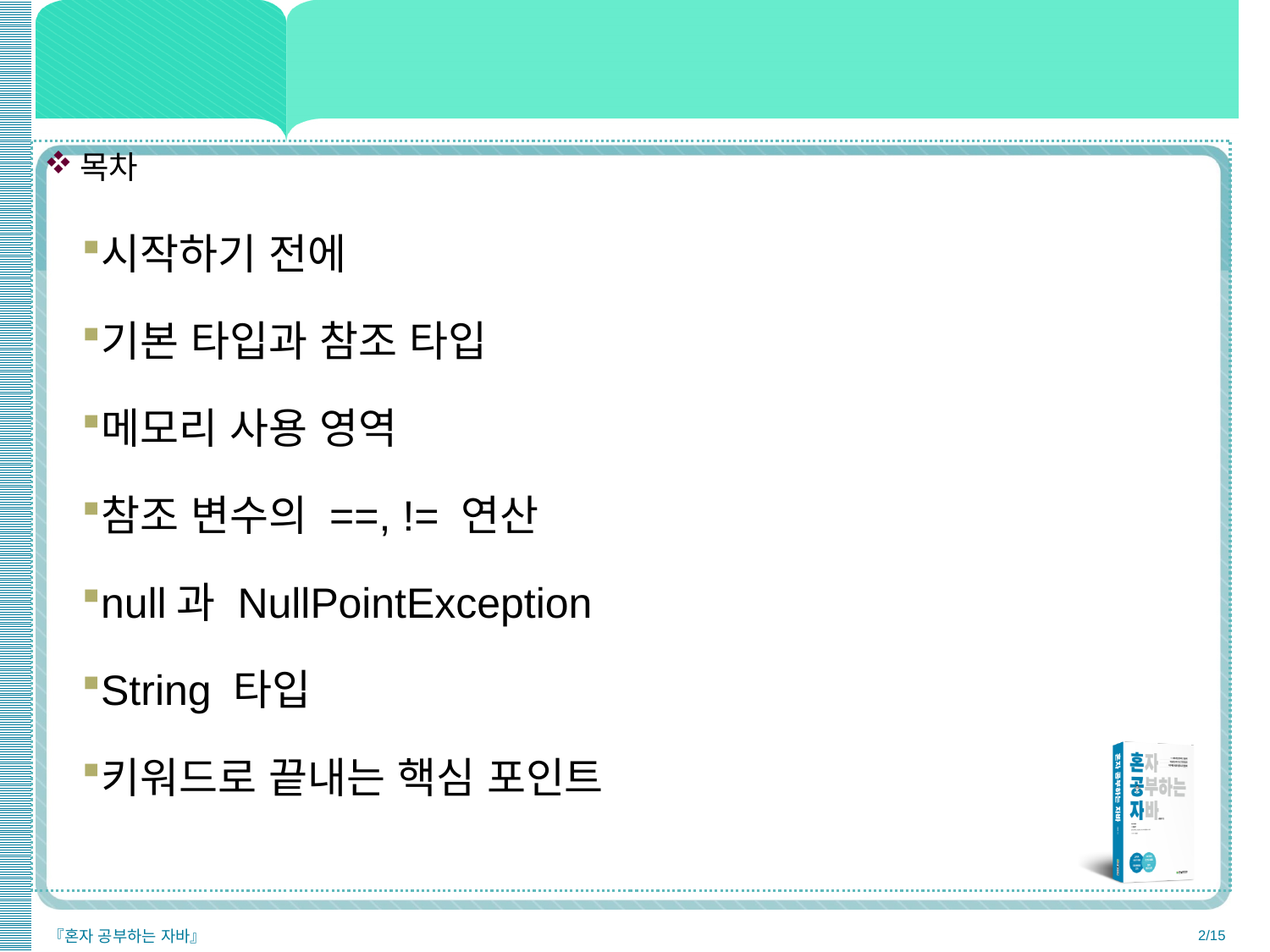

목차
시작하기 전에
기본 타입과 참조 타입
메모리 사용 영역
참조 변수의 ==, != 연산
null과 NullPointException
String 타입
키워드로 끝내는 핵심 포인트